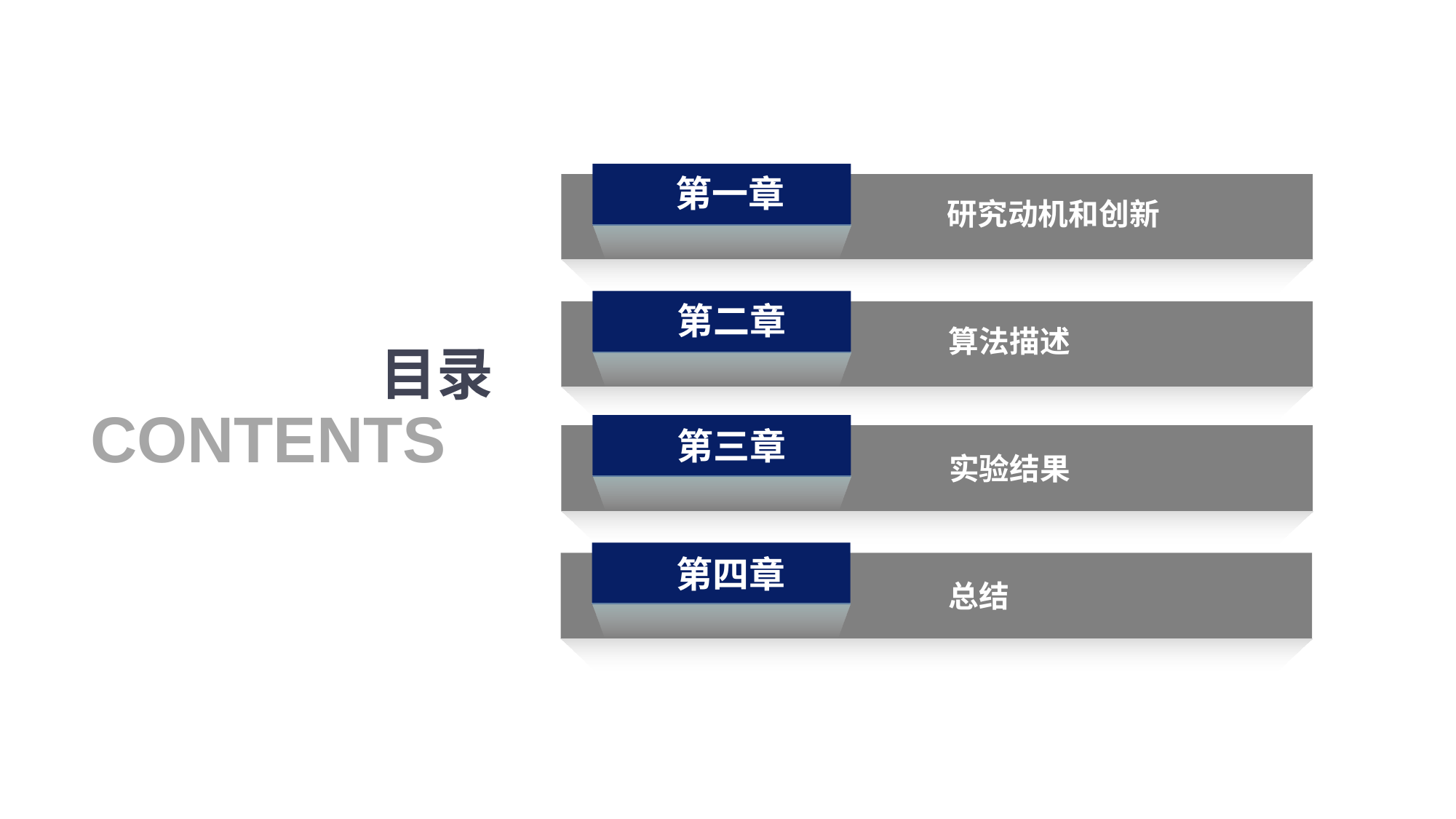

第一章
研究动机和创新

第二章
算法描述
目录
CONTENTS

第三章
实验结果

第四章
总结